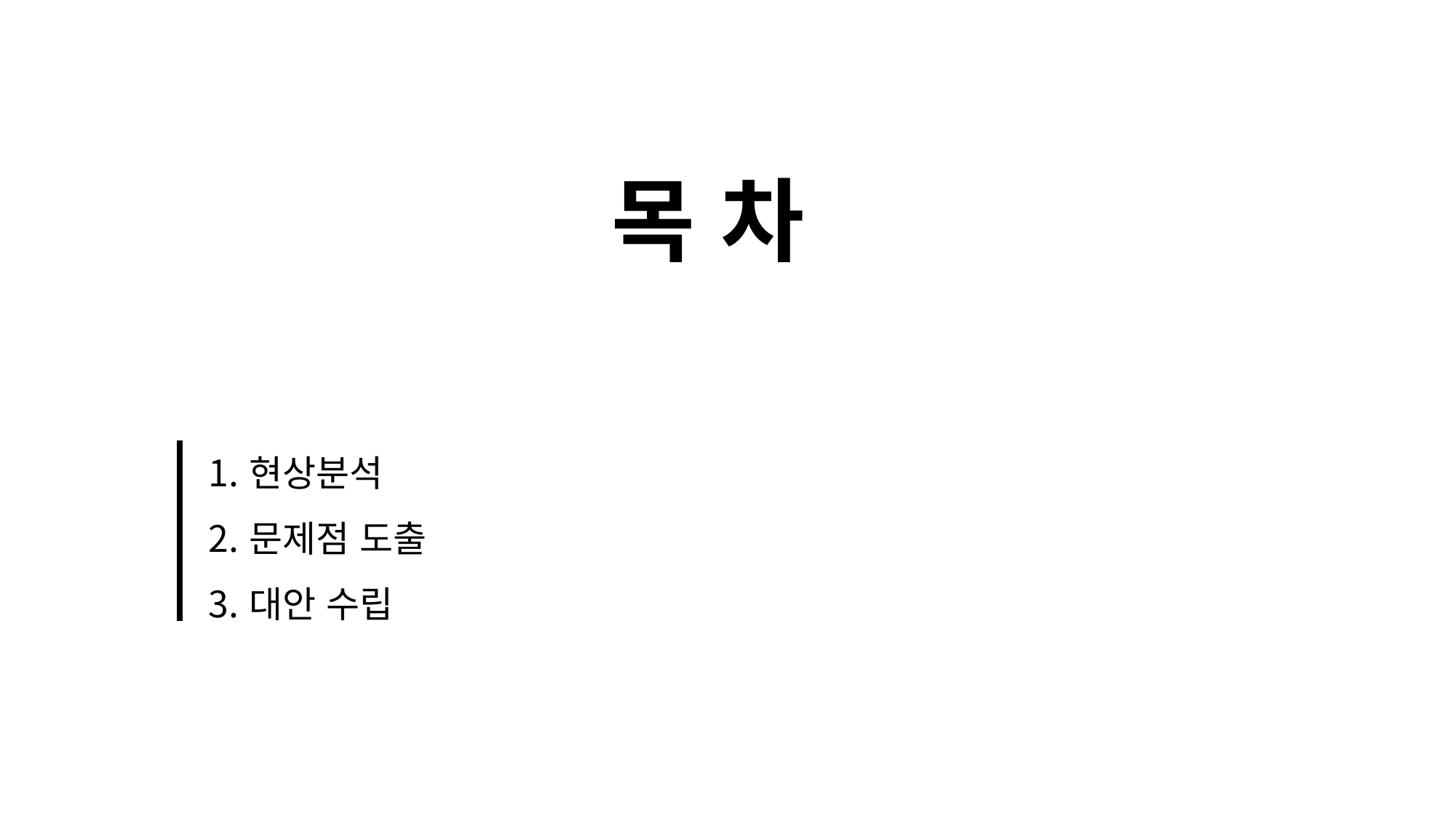

목 차
현상분석
문제점 도출
대안 수립